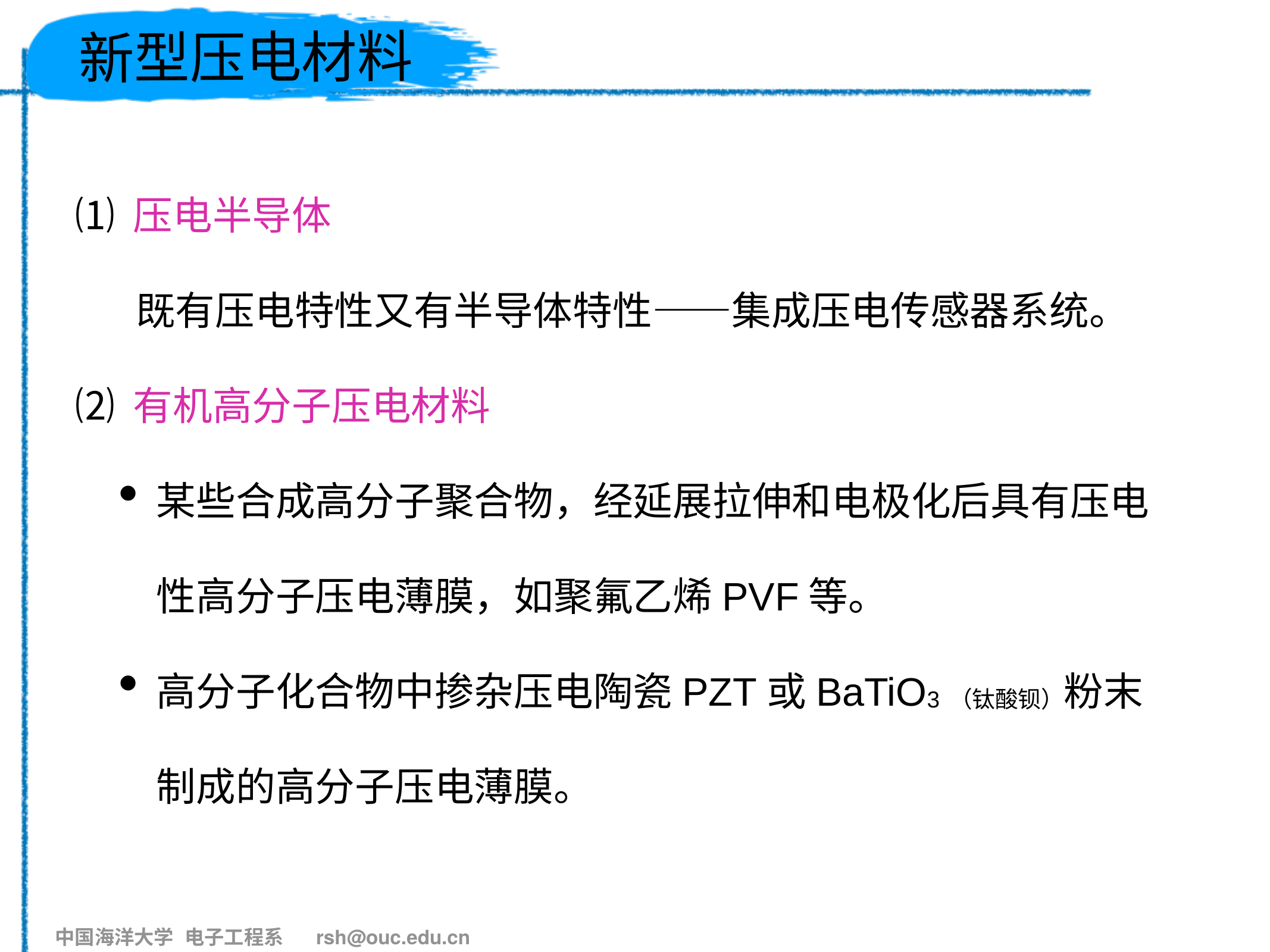

# 新型压电材料
⑴ 压电半导体
	  既有压电特性又有半导体特性——集成压电传感器系统。
⑵ 有机高分子压电材料
某些合成高分子聚合物，经延展拉伸和电极化后具有压电性高分子压电薄膜，如聚氟乙烯PVF等。
高分子化合物中掺杂压电陶瓷PZT或BaTiO3（钛酸钡）粉末制成的高分子压电薄膜。